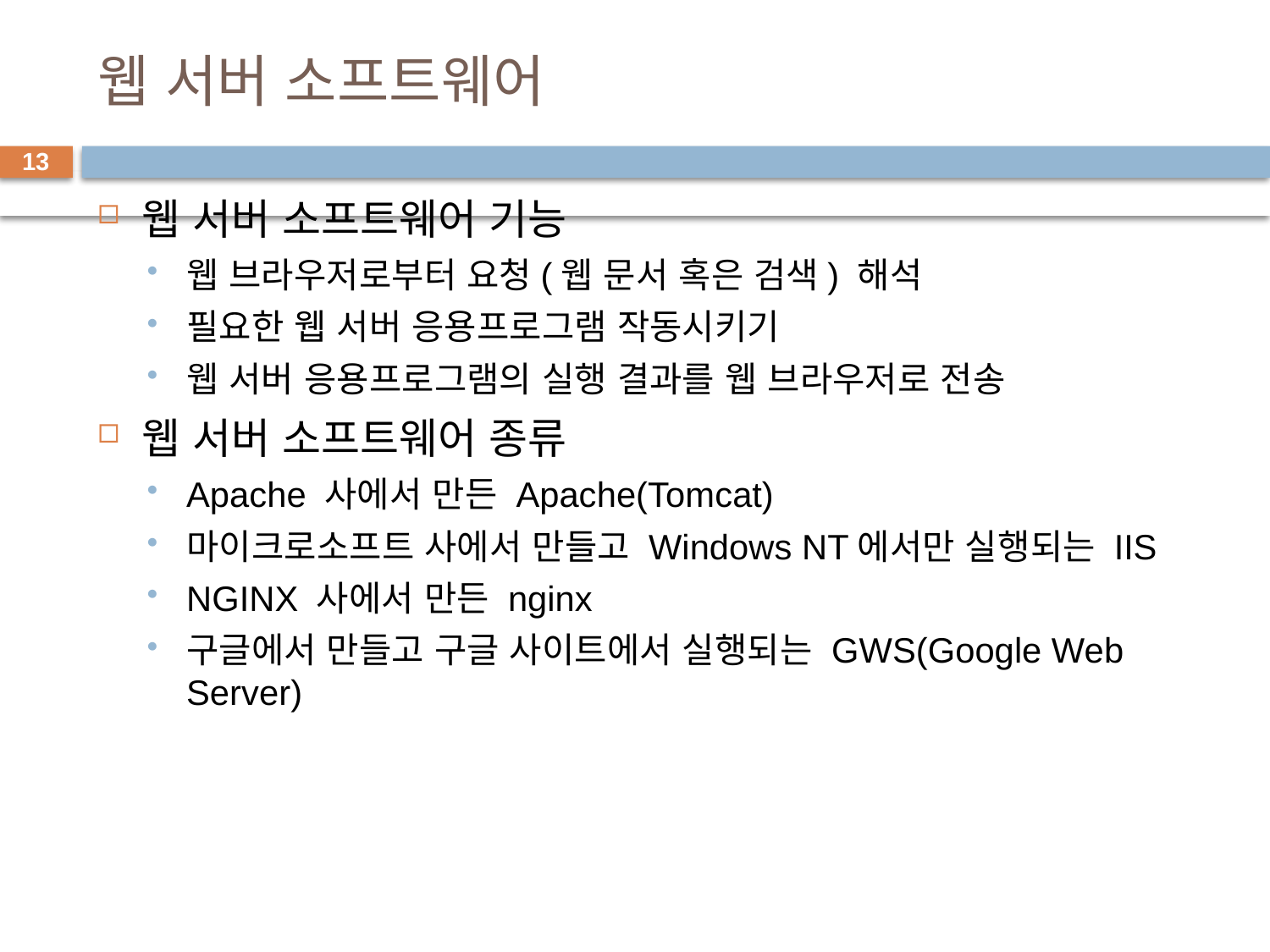

# 웹 서버 소프트웨어
13
웹 서버 소프트웨어 기능
웹 브라우저로부터 요청(웹 문서 혹은 검색) 해석
필요한 웹 서버 응용프로그램 작동시키기
웹 서버 응용프로그램의 실행 결과를 웹 브라우저로 전송
웹 서버 소프트웨어 종류
Apache 사에서 만든 Apache(Tomcat)
마이크로소프트 사에서 만들고 Windows NT에서만 실행되는 IIS
NGINX 사에서 만든 nginx
구글에서 만들고 구글 사이트에서 실행되는 GWS(Google Web Server)